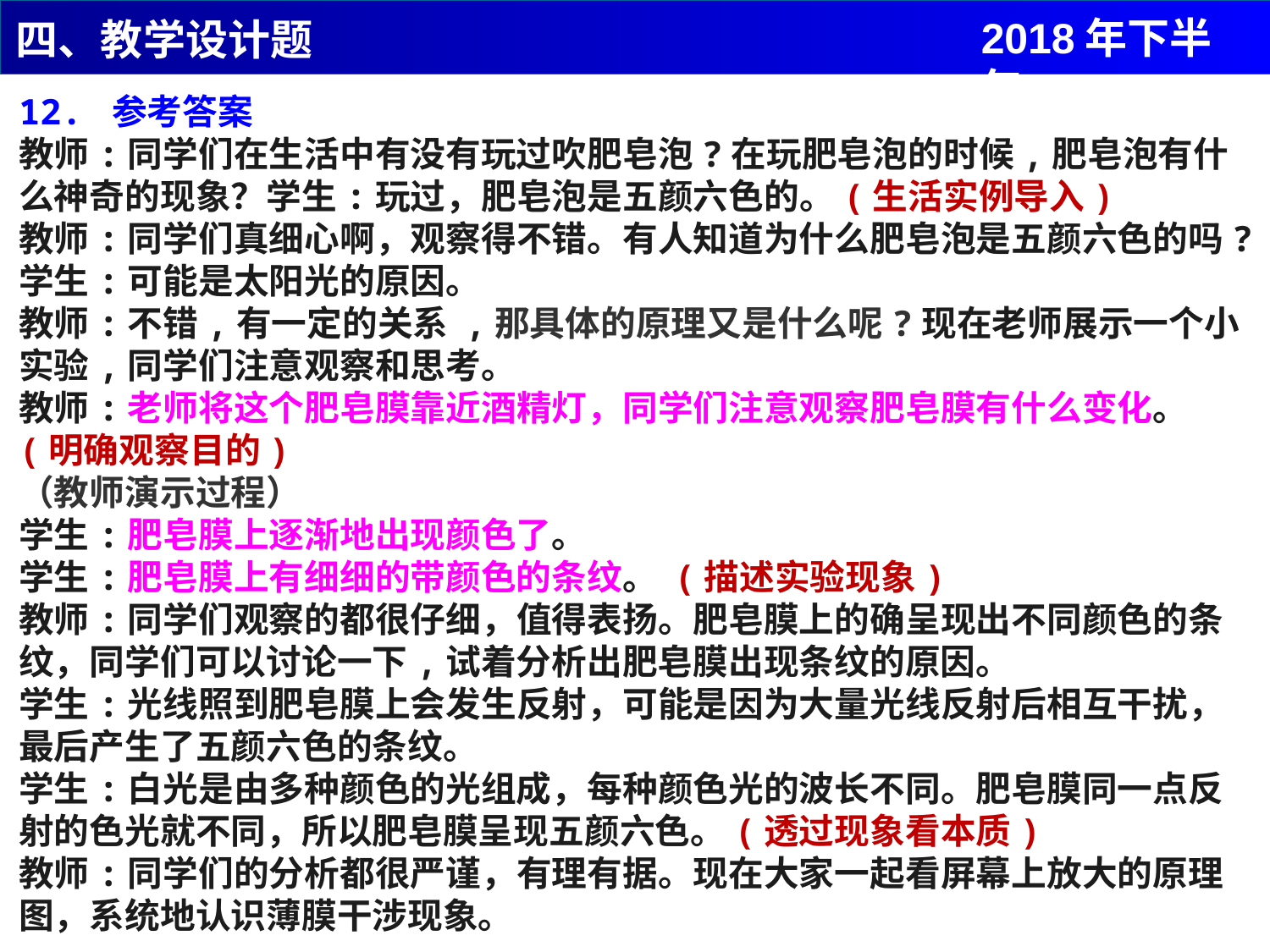

2018年下半年
四、教学设计题
12. 参考答案
教师:同学们在生活中有没有玩过吹肥皂泡?在玩肥皂泡的时候,肥皂泡有什么神奇的现象？学生:玩过，肥皂泡是五颜六色的。(生活实例导入)
教师:同学们真细心啊，观察得不错。有人知道为什么肥皂泡是五颜六色的吗?
学生:可能是太阳光的原因。
教师:不错,有一定的关系 ,那具体的原理又是什么呢?现在老师展示一个小实验,同学们注意观察和思考。
教师:老师将这个肥皂膜靠近酒精灯，同学们注意观察肥皂膜有什么变化。(明确观察目的)
（教师演示过程）
学生:肥皂膜上逐渐地出现颜色了。
学生:肥皂膜上有细细的带颜色的条纹。 (描述实验现象)
教师:同学们观察的都很仔细，值得表扬。肥皂膜上的确呈现出不同颜色的条纹，同学们可以讨论一下,试着分析出肥皂膜出现条纹的原因。
学生:光线照到肥皂膜上会发生反射，可能是因为大量光线反射后相互干扰，最后产生了五颜六色的条纹。
学生:白光是由多种颜色的光组成，每种颜色光的波长不同。肥皂膜同一点反射的色光就不同，所以肥皂膜呈现五颜六色。(透过现象看本质)
教师:同学们的分析都很严谨，有理有据。现在大家一起看屏幕上放大的原理图，系统地认识薄膜干涉现象。